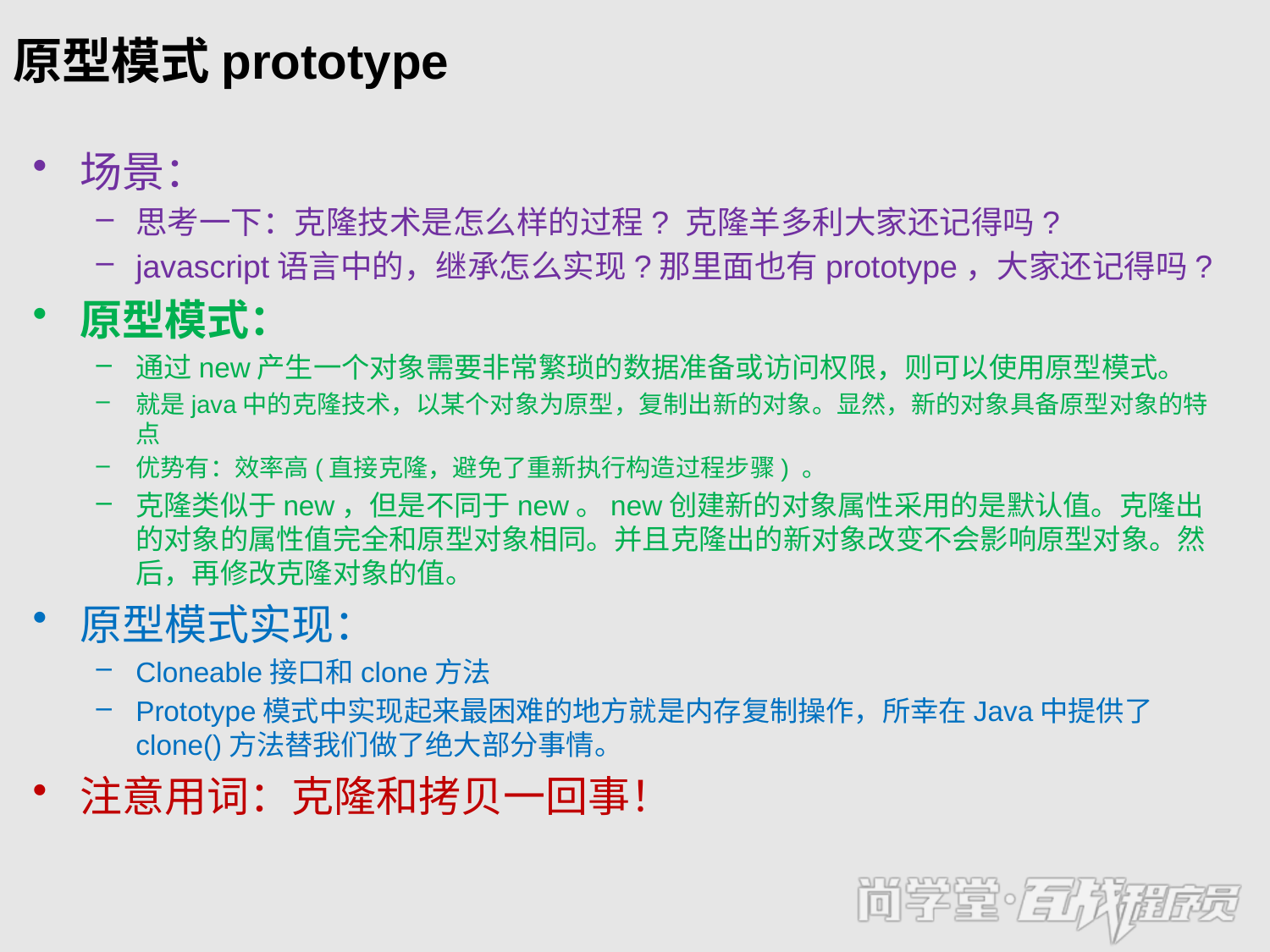

# 原型模式prototype
场景：
思考一下：克隆技术是怎么样的过程? 克隆羊多利大家还记得吗?
javascript语言中的，继承怎么实现?那里面也有prototype，大家还记得吗?
原型模式：
通过new产生一个对象需要非常繁琐的数据准备或访问权限，则可以使用原型模式。
就是java中的克隆技术，以某个对象为原型，复制出新的对象。显然，新的对象具备原型对象的特点
优势有：效率高(直接克隆，避免了重新执行构造过程步骤) 。
克隆类似于new，但是不同于new。new创建新的对象属性采用的是默认值。克隆出的对象的属性值完全和原型对象相同。并且克隆出的新对象改变不会影响原型对象。然后，再修改克隆对象的值。
原型模式实现：
Cloneable接口和clone方法
Prototype模式中实现起来最困难的地方就是内存复制操作，所幸在Java中提供了clone()方法替我们做了绝大部分事情。
注意用词：克隆和拷贝一回事！